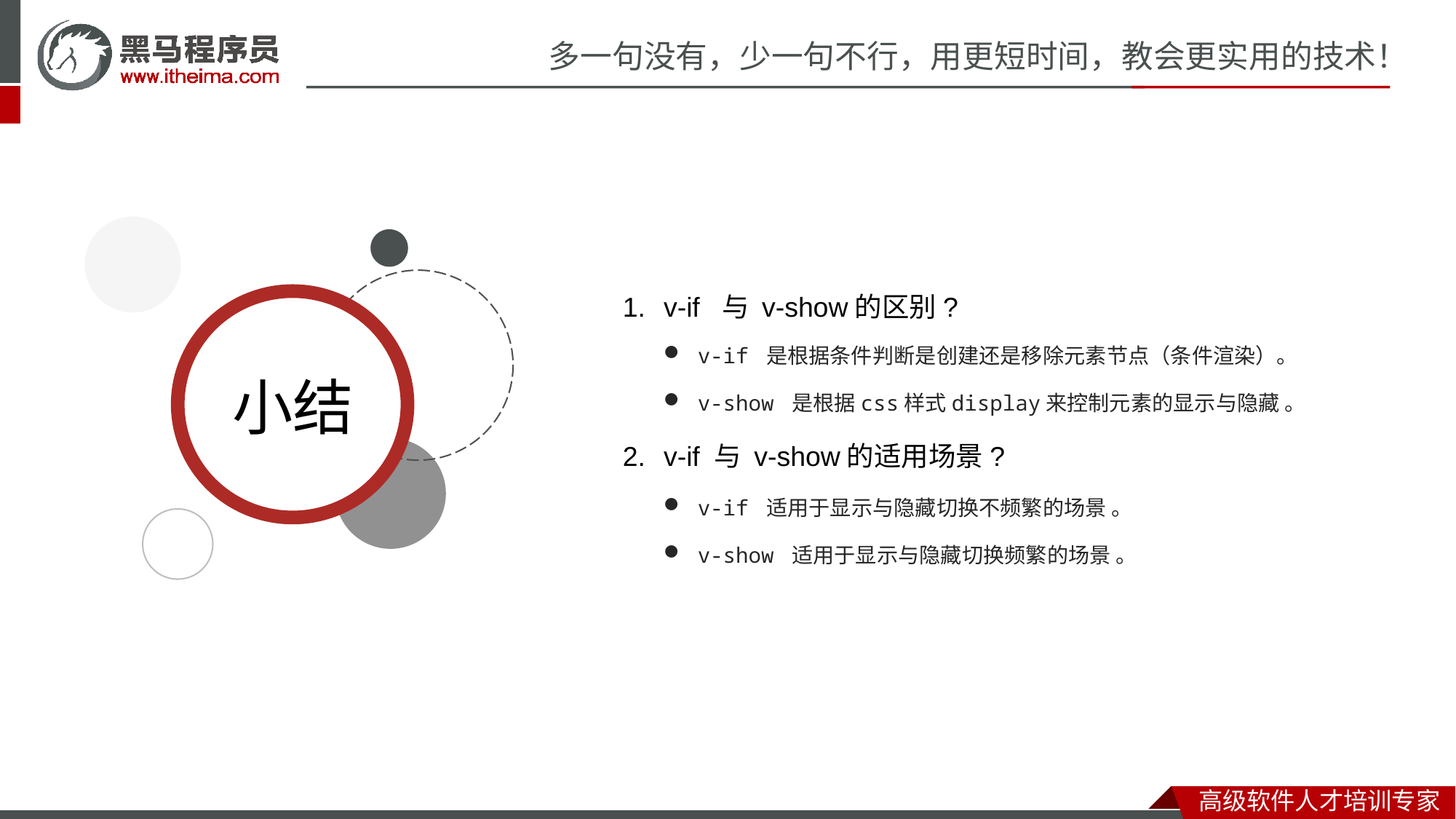

v-if  与 v-show的区别?

v-if 与 v-show的适用场景?

v-if 是根据条件判断是创建还是移除元素节点（条件渲染）。
v-show 是根据css样式display来控制元素的显示与隐藏 。
v-if 适用于显示与隐藏切换不频繁的场景 。
v-show 适用于显示与隐藏切换频繁的场景 。